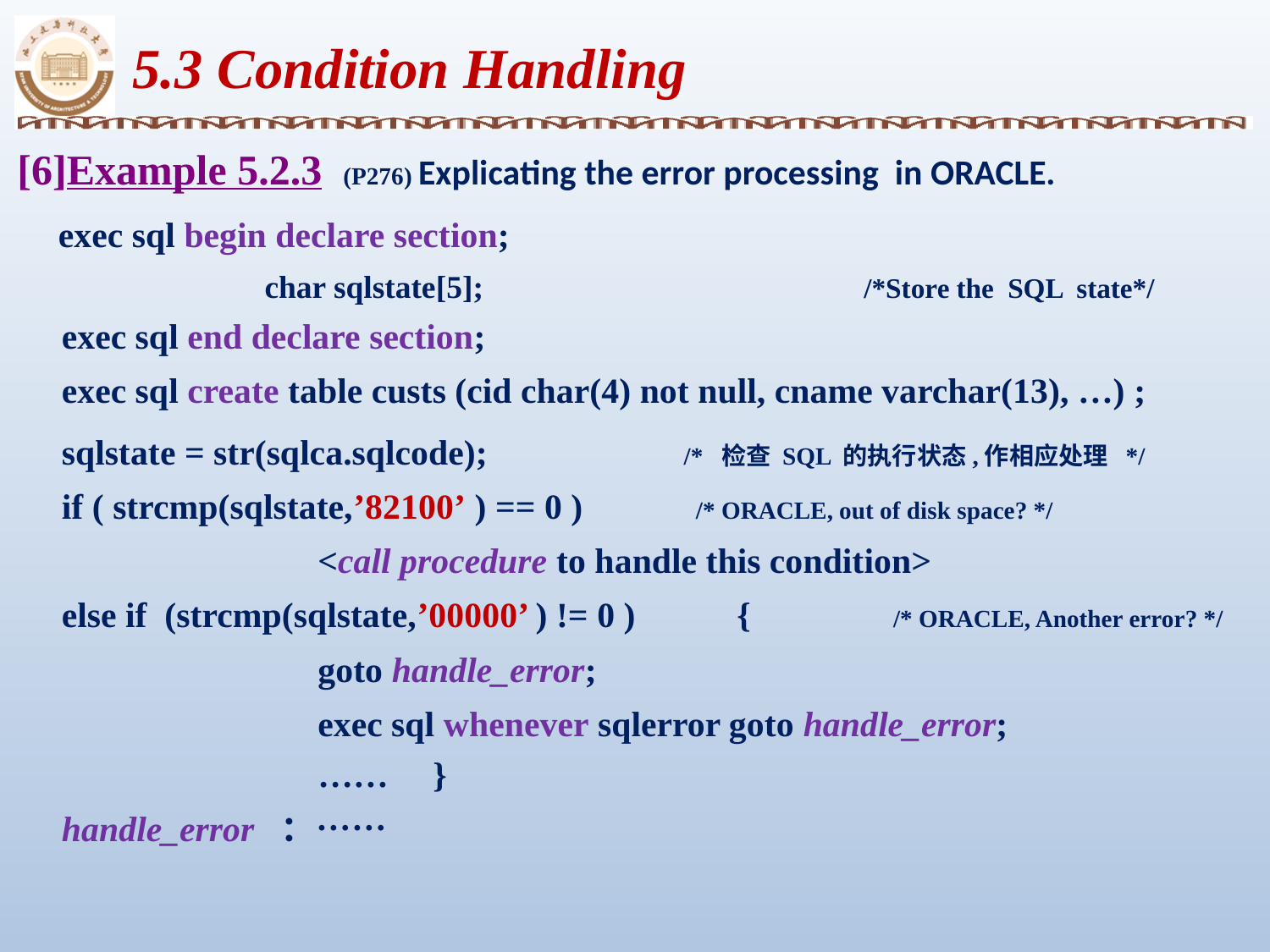

5.3 Condition Handling
[6]Example 5.2.3  (P276) Explicating the error processing  in ORACLE.
     exec sql begin declare section; 			                                 	       	    char sqlstate[5]; 			/*Store the  SQL  state*/
     exec sql end declare section;
     exec sql create table custs (cid char(4) not null, cname varchar(13), …) ;
     sqlstate = str(sqlca.sqlcode);                      /*  检查 SQL 的执行状态,作相应处理  */
     if ( strcmp(sqlstate,’82100’ ) == 0 )	              /* ORACLE, out of disk space? */
        		          <call procedure to handle this condition>
     else if  (strcmp(sqlstate,’00000’ ) != 0 )	{                /* ORACLE, Another error? */
		          goto handle_error;
		          exec sql whenever sqlerror goto handle_error;
		          ……     }
     handle_error  ：……